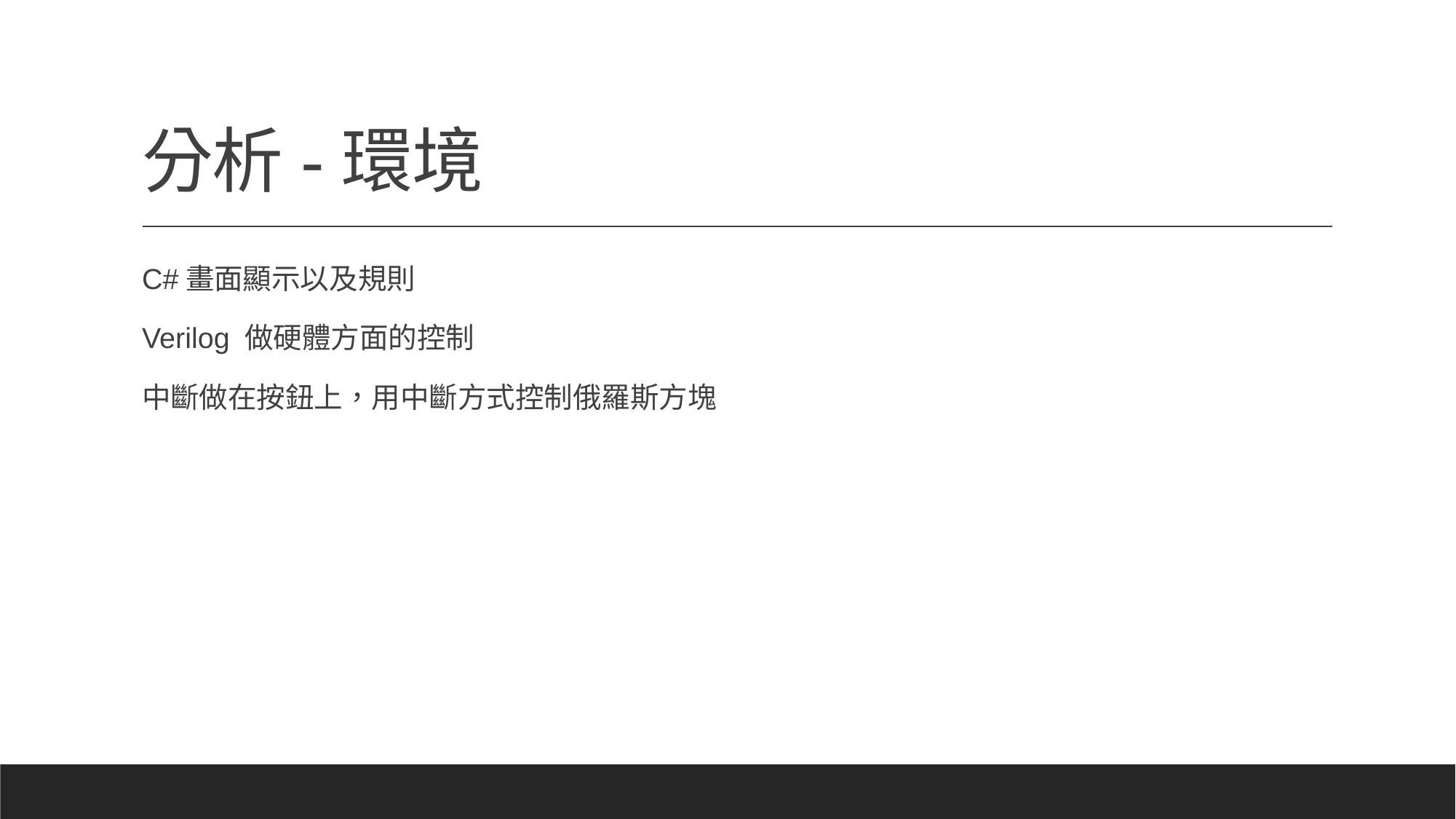

# 分析-環境
C#畫面顯示以及規則
Verilog 做硬體方面的控制
中斷做在按鈕上，用中斷方式控制俄羅斯方塊